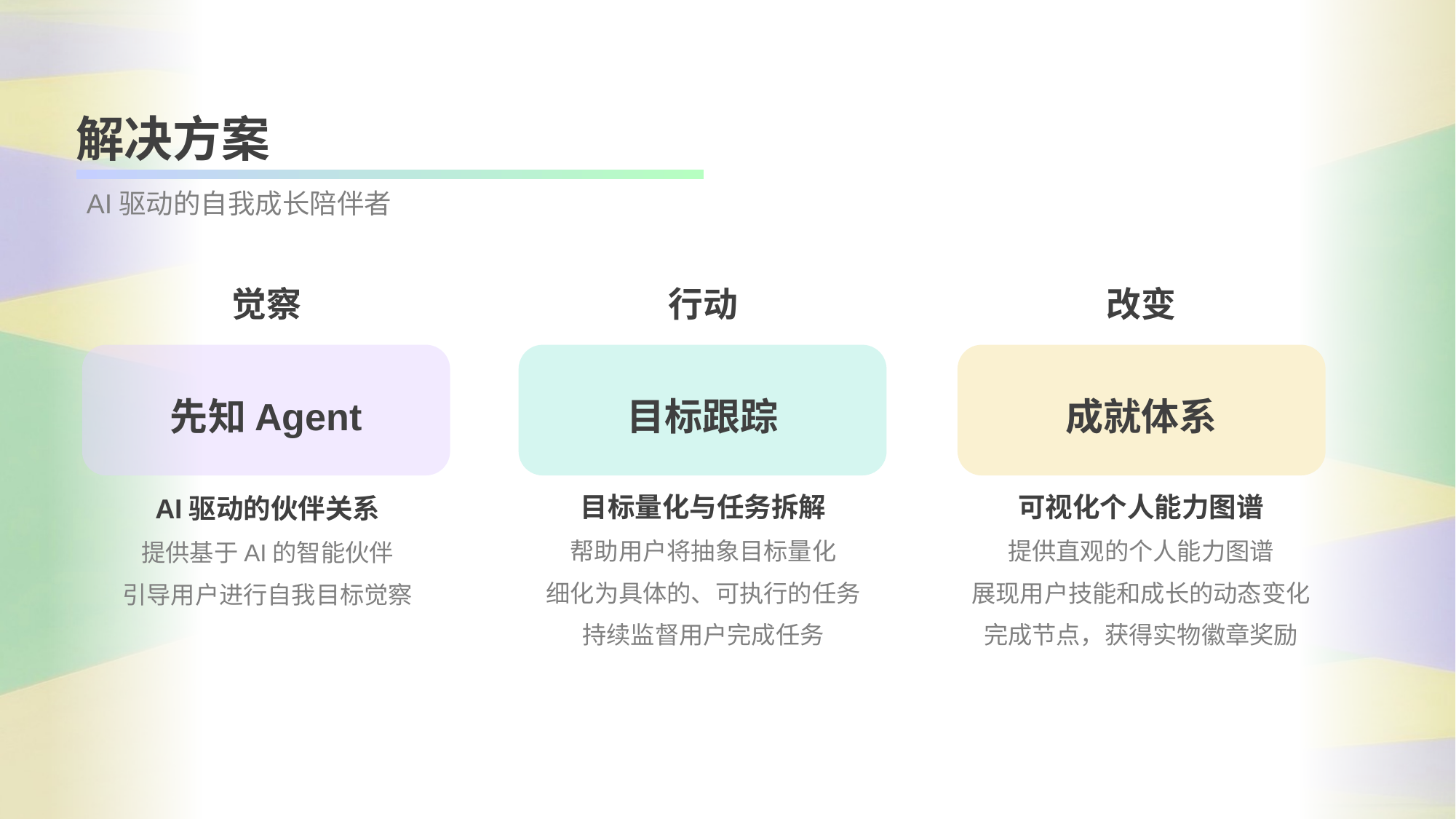

解决方案
AI驱动的自我成长陪伴者
觉察
行动
改变
先知Agent
目标跟踪
成就体系
目标量化与任务拆解
帮助用户将抽象目标量化
细化为具体的、可执行的任务
持续监督用户完成任务
可视化个人能力图谱
提供直观的个人能力图谱
展现用户技能和成长的动态变化
完成节点，获得实物徽章奖励
AI驱动的伙伴关系
提供基于AI的智能伙伴
引导用户进行自我目标觉察